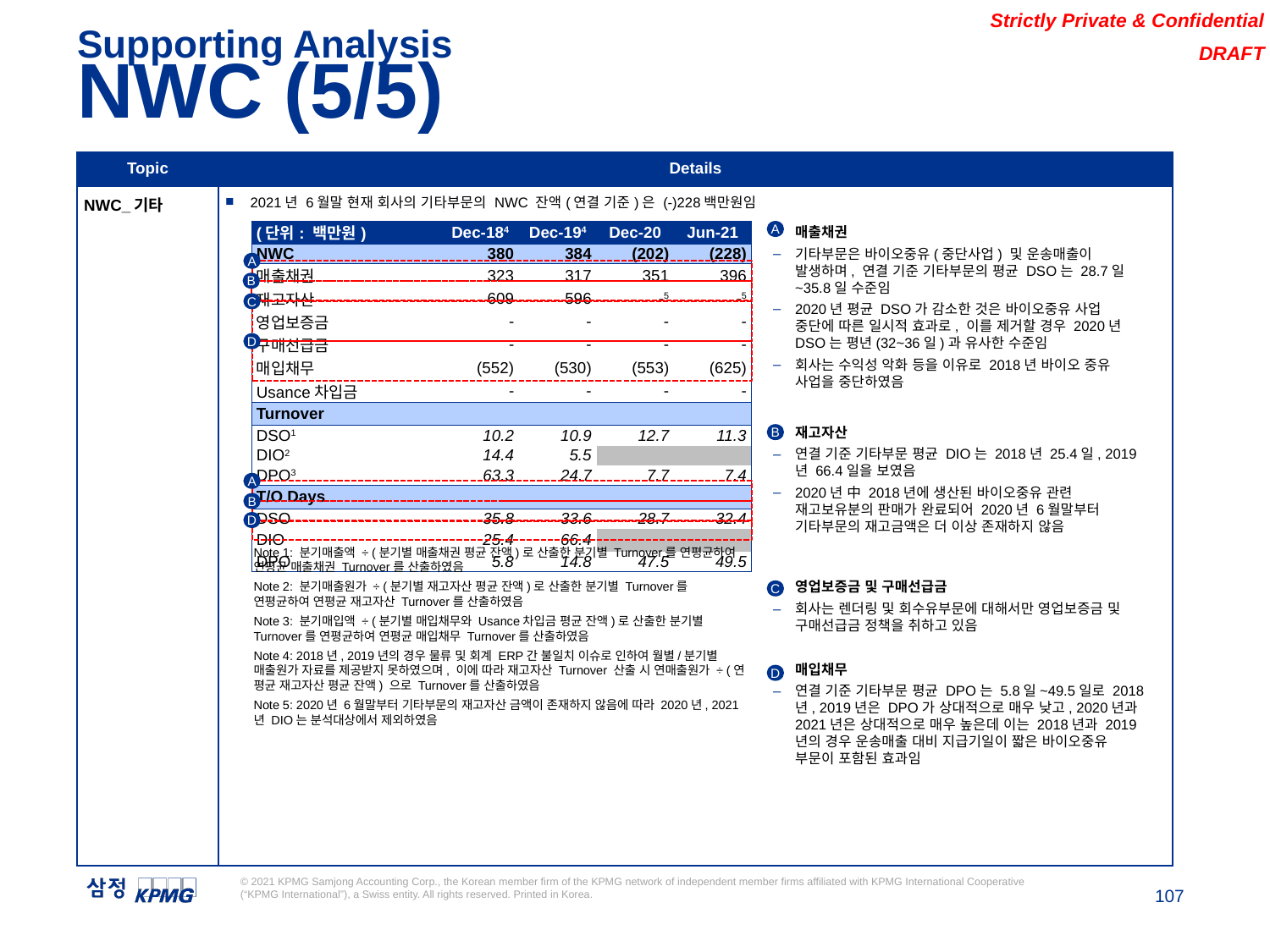

Supporting Analysis
NWC (5/5)
| Topic | Details |
| --- | --- |
| NWC\_기타 | 2021년 6월말 현재 회사의 기타부문의 NWC 잔액(연결 기준)은 (-)228백만원임 |
매출채권
기타부문은 바이오중유(중단사업) 및 운송매출이 발생하며, 연결 기준 기타부문의 평균 DSO는 28.7일~35.8일 수준임
2020년 평균 DSO가 감소한 것은 바이오중유 사업 중단에 따른 일시적 효과로, 이를 제거할 경우 2020년 DSO는 평년(32~36일)과 유사한 수준임
회사는 수익성 악화 등을 이유로 2018년 바이오 중유 사업을 중단하였음

재고자산
연결 기준 기타부문 평균 DIO는 2018년 25.4일, 2019년 66.4일을 보였음
2020년 中 2018년에 생산된 바이오중유 관련 재고보유분의 판매가 완료되어 2020년 6월말부터 기타부문의 재고금액은 더 이상 존재하지 않음

영업보증금 및 구매선급금
회사는 렌더링 및 회수유부문에 대해서만 영업보증금 및 구매선급금 정책을 취하고 있음

매입채무
연결 기준 기타부문 평균 DPO는 5.8일~49.5일로 2018년, 2019년은 DPO가 상대적으로 매우 낮고, 2020년과 2021년은 상대적으로 매우 높은데 이는 2018년과 2019년의 경우 운송매출 대비 지급기일이 짧은 바이오중유 부문이 포함된 효과임
| (단위: 백만원) | Dec-184 | Dec-194 | Dec-20 | Jun-21 |
| --- | --- | --- | --- | --- |
| NWC | 380 | 384 | (202) | (228) |
| 매출채권 | 323 | 317 | 351 | 396 |
| 재고자산 | 609 | 596 | -5 | -5 |
| 영업보증금 | - | - | - | - |
| 구매선급금 | - | - | - | - |
| 매입채무 | (552) | (530) | (553) | (625) |
| Usance차입금 | - | - | - | - |
| Turnover |  |  |  |  |
| DSO1 | 10.2 | 10.9 | 12.7 | 11.3 |
| DIO2 | 14.4 | 5.5 |  |  |
| DPO3 | 63.3 | 24.7 | 7.7 | 7.4 |
| T/O Days |  |  |  |  |
| DSO | 35.8 | 33.6 | 28.7 | 32.4 |
| DIO | 25.4 | 66.4 |  |  |
| DPO | 5.8 | 14.8 | 47.5 | 49.5 |
A
A

B

C

D

B
A

B

D

Note 1: 분기매출액 ÷ (분기별 매출채권 평균 잔액)로 산출한 분기별 Turnover를 연평균하여 연평균 매출채권 Turnover를 산출하였음
Note 2: 분기매출원가 ÷ (분기별 재고자산 평균 잔액)로 산출한 분기별 Turnover를 연평균하여 연평균 재고자산 Turnover를 산출하였음
Note 3: 분기매입액 ÷ (분기별 매입채무와 Usance차입금 평균 잔액)로 산출한 분기별 Turnover를 연평균하여 연평균 매입채무 Turnover를 산출하였음
Note 4: 2018년, 2019년의 경우 물류 및 회계 ERP간 불일치 이슈로 인하여 월별/분기별 매출원가 자료를 제공받지 못하였으며, 이에 따라 재고자산 Turnover 산출 시 연매출원가 ÷ (연 평균 재고자산 평균 잔액) 으로 Turnover를 산출하였음
Note 5: 2020년 6월말부터 기타부문의 재고자산 금액이 존재하지 않음에 따라 2020년, 2021년 DIO는 분석대상에서 제외하였음
C
D